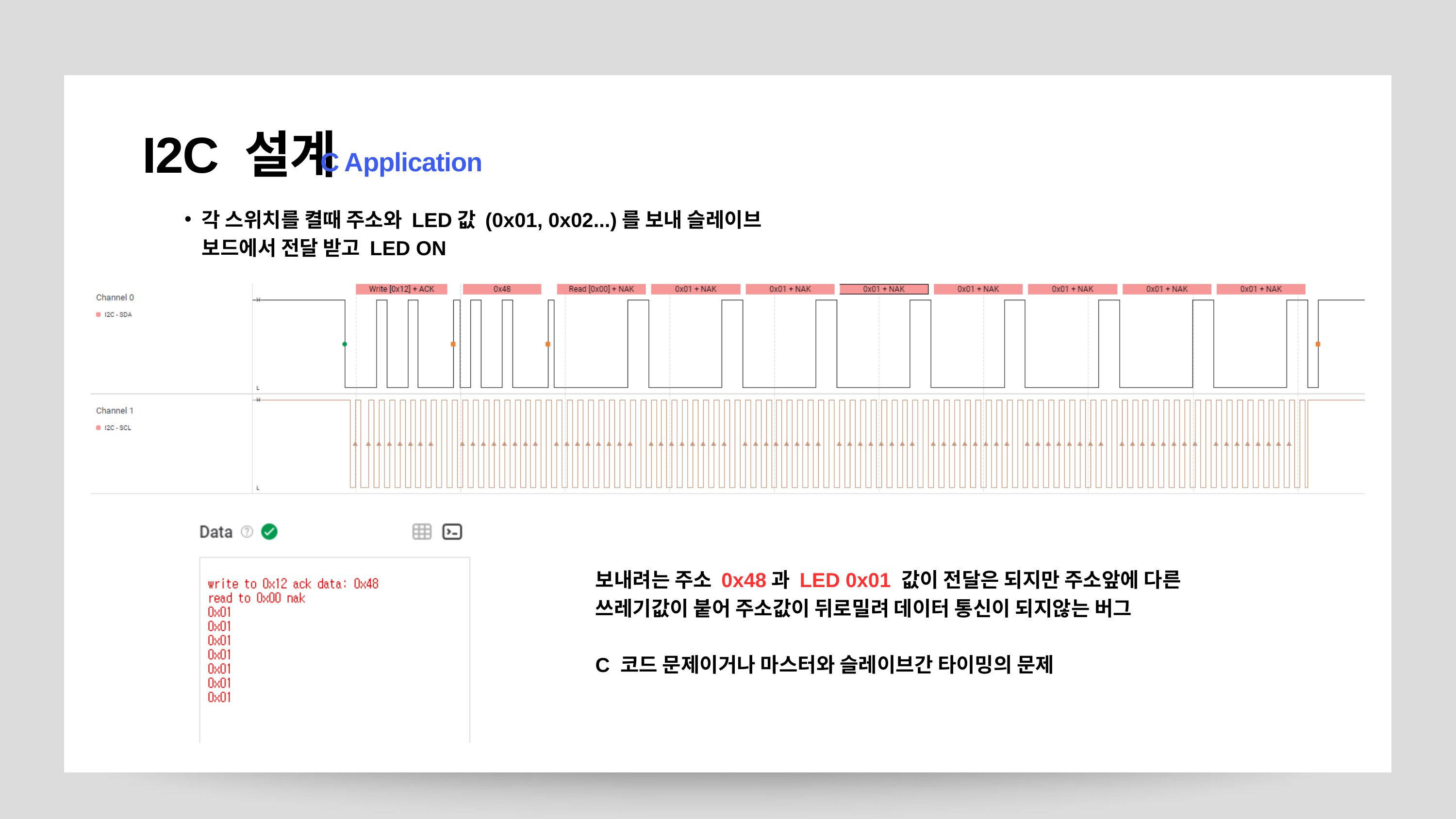

I2C 설계
C Application
각 스위치를 켤때 주소와 LED값 (0x01, 0x02...)를 보내 슬레이브 보드에서 전달 받고 LED ON

보내려는 주소 0x48과 LED 0x01 값이 전달은 되지만 주소앞에 다른 쓰레기값이 붙어 주소값이 뒤로밀려 데이터 통신이 되지않는 버그

C 코드 문제이거나 마스터와 슬레이브간 타이밍의 문제